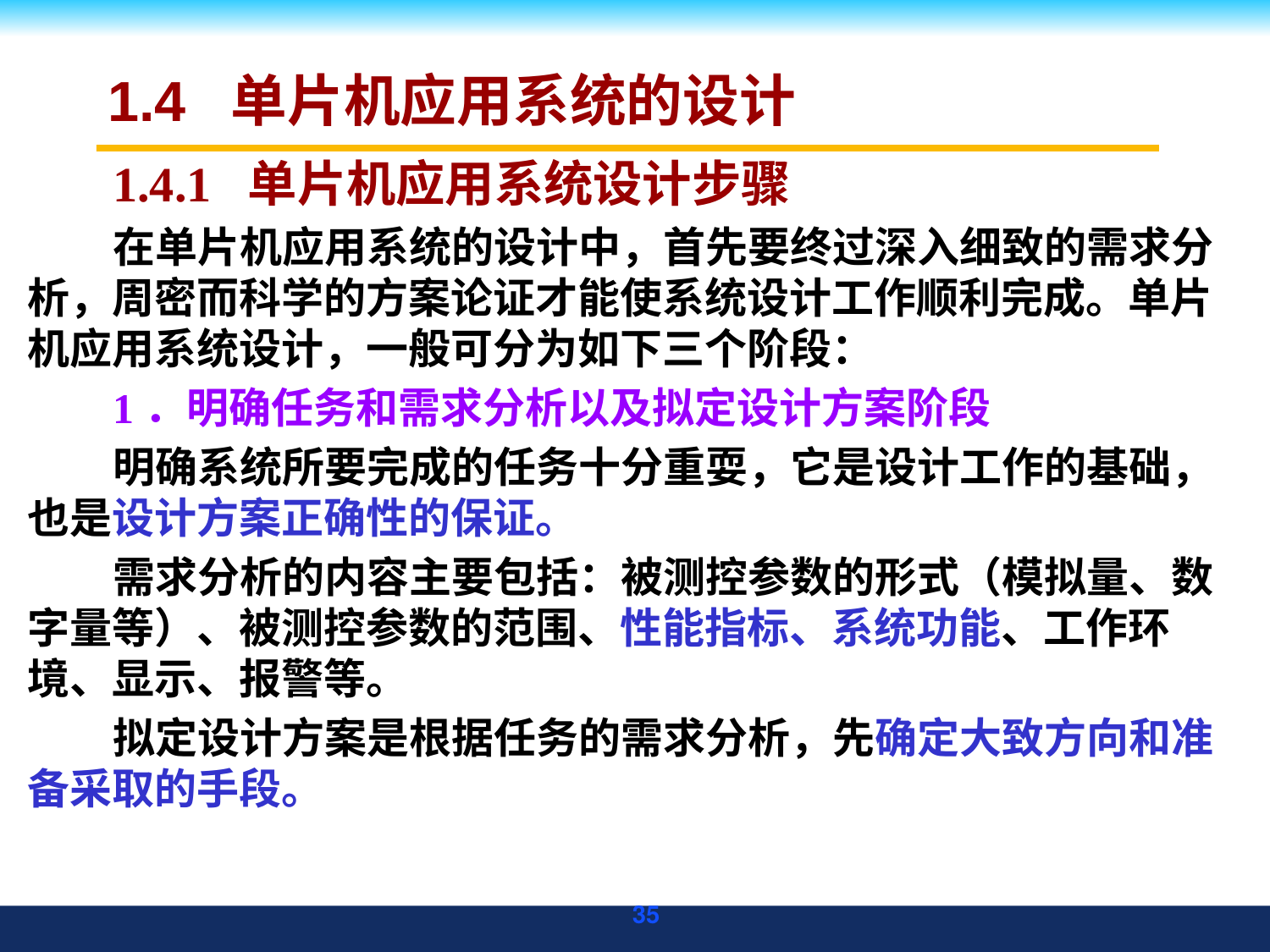

# 1.4  单片机应用系统的设计
1.4.1  单片机应用系统设计步骤
在单片机应用系统的设计中，首先要终过深入细致的需求分析，周密而科学的方案论证才能使系统设计工作顺利完成。单片机应用系统设计，一般可分为如下三个阶段：
1．明确任务和需求分析以及拟定设计方案阶段
明确系统所要完成的任务十分重耍，它是设计工作的基础，也是设计方案正确性的保证。
需求分析的内容主要包括：被测控参数的形式（模拟量、数字量等）、被测控参数的范围、性能指标、系统功能、工作环境、显示、报警等。
拟定设计方案是根据任务的需求分析，先确定大致方向和准备采取的手段。
35